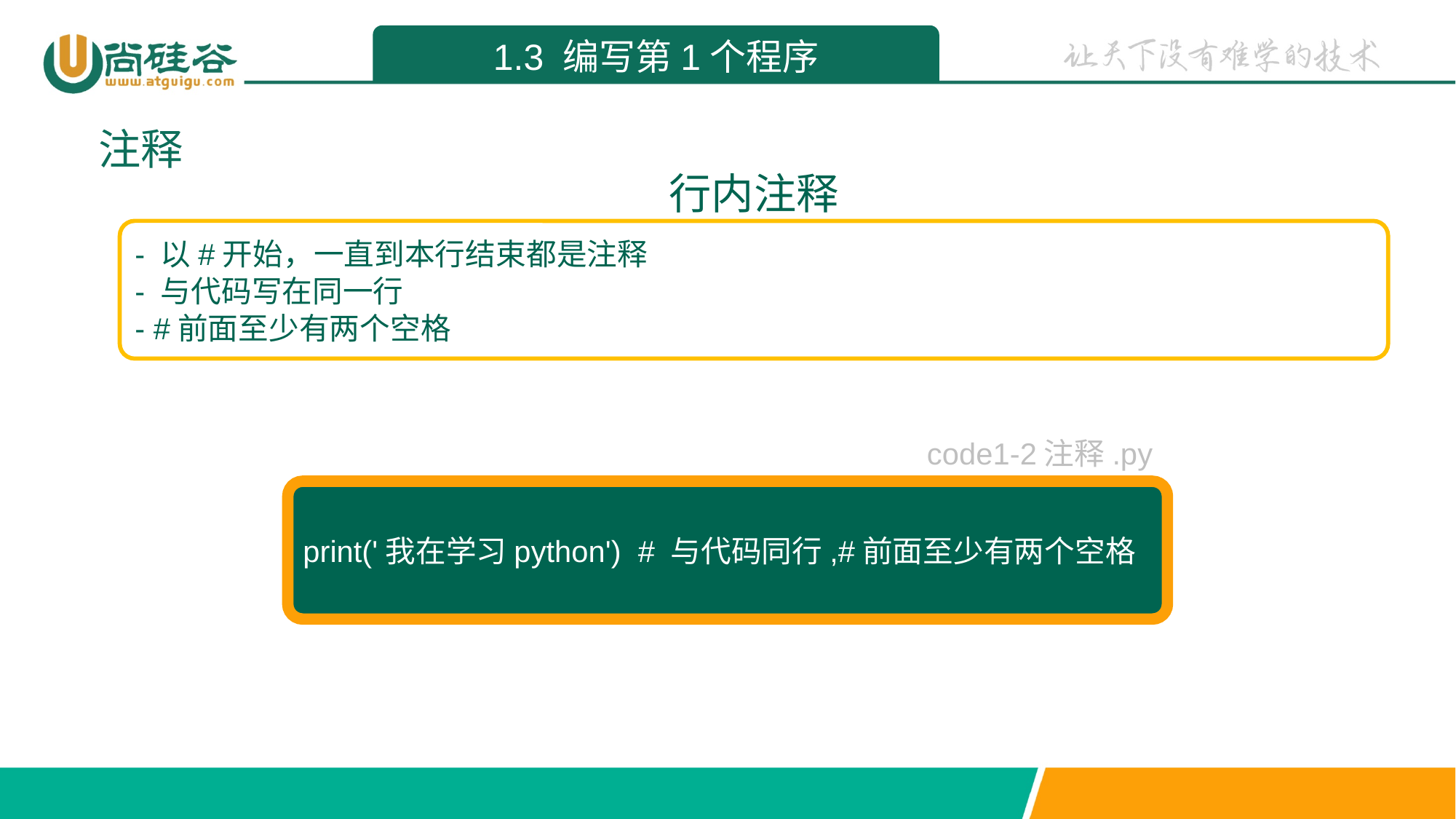

1.3 编写第1个程序
注释
行内注释
- 以#开始，一直到本行结束都是注释
- 与代码写在同一行
- #前面至少有两个空格
code1-2注释.py
print('我在学习python')  # 与代码同行,#前面至少有两个空格